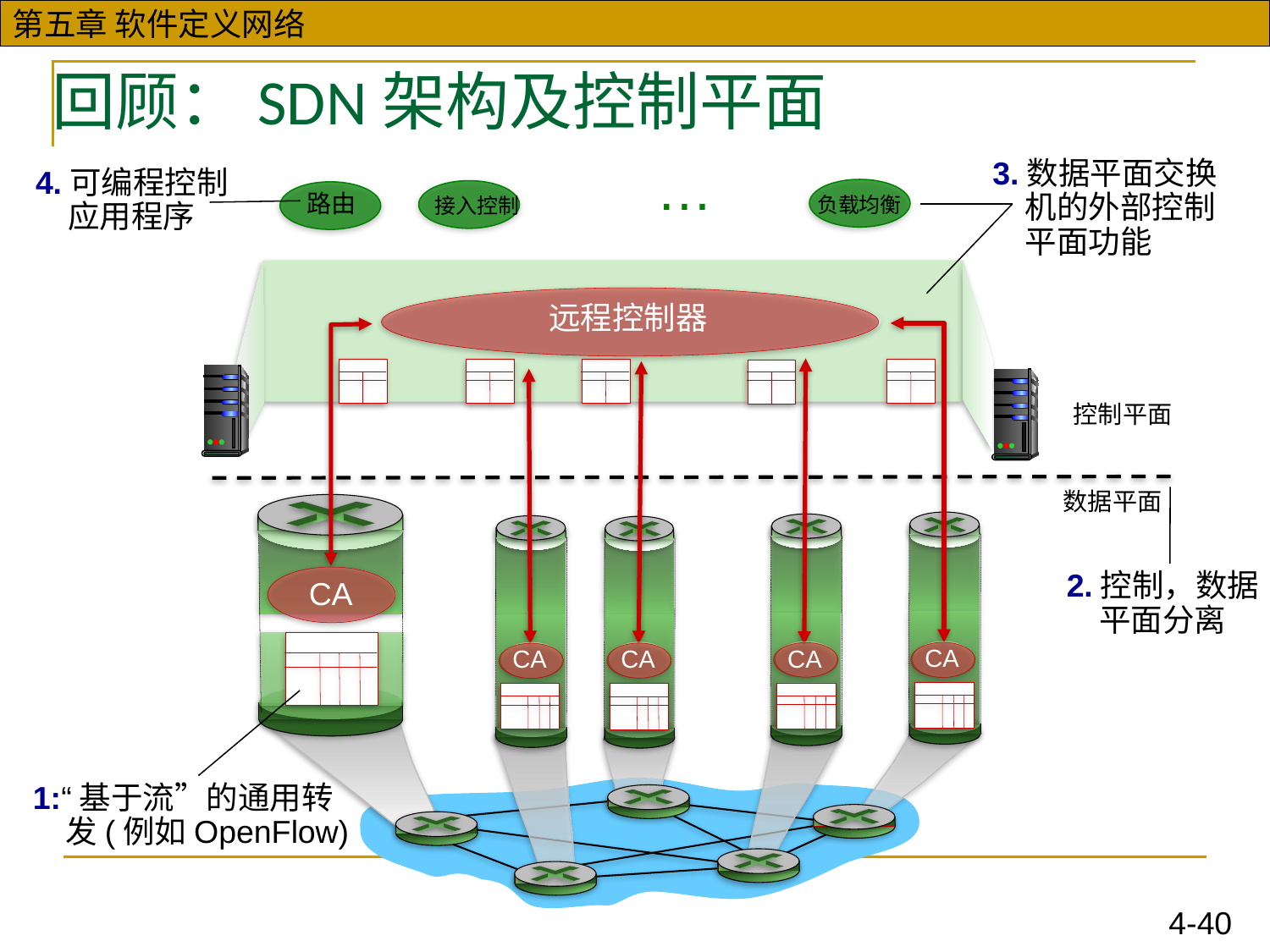

回顾：SDN架构及控制平面
…
3.数据平面交换机的外部控制平面功能
4.可编程控制应用程序

路由

负载均衡
接入控制

远程控制器

CA
CA

CA

CA

CA

控制平面
数据平面

2.控制，数据平面分离
1:“基于流”的通用转发(例如OpenFlow)
4-40